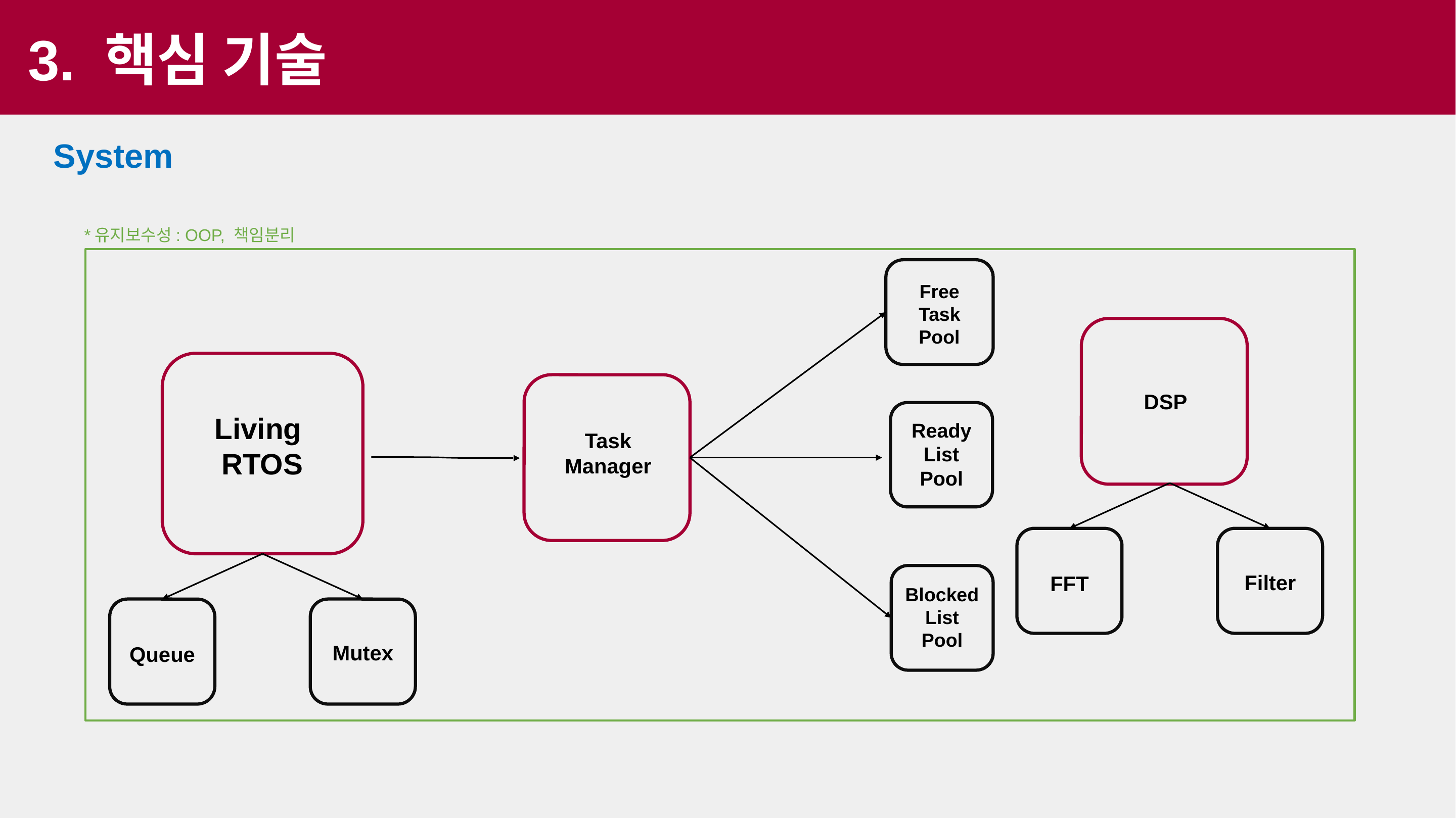

3. 핵심 기술
System
*유지보수성: OOP, 책임분리

Free Task Pool

DSP

FFT

Filter

Living
RTOS

Task
Manager

Ready List Pool

Blocked List Pool

Queue

Mutex